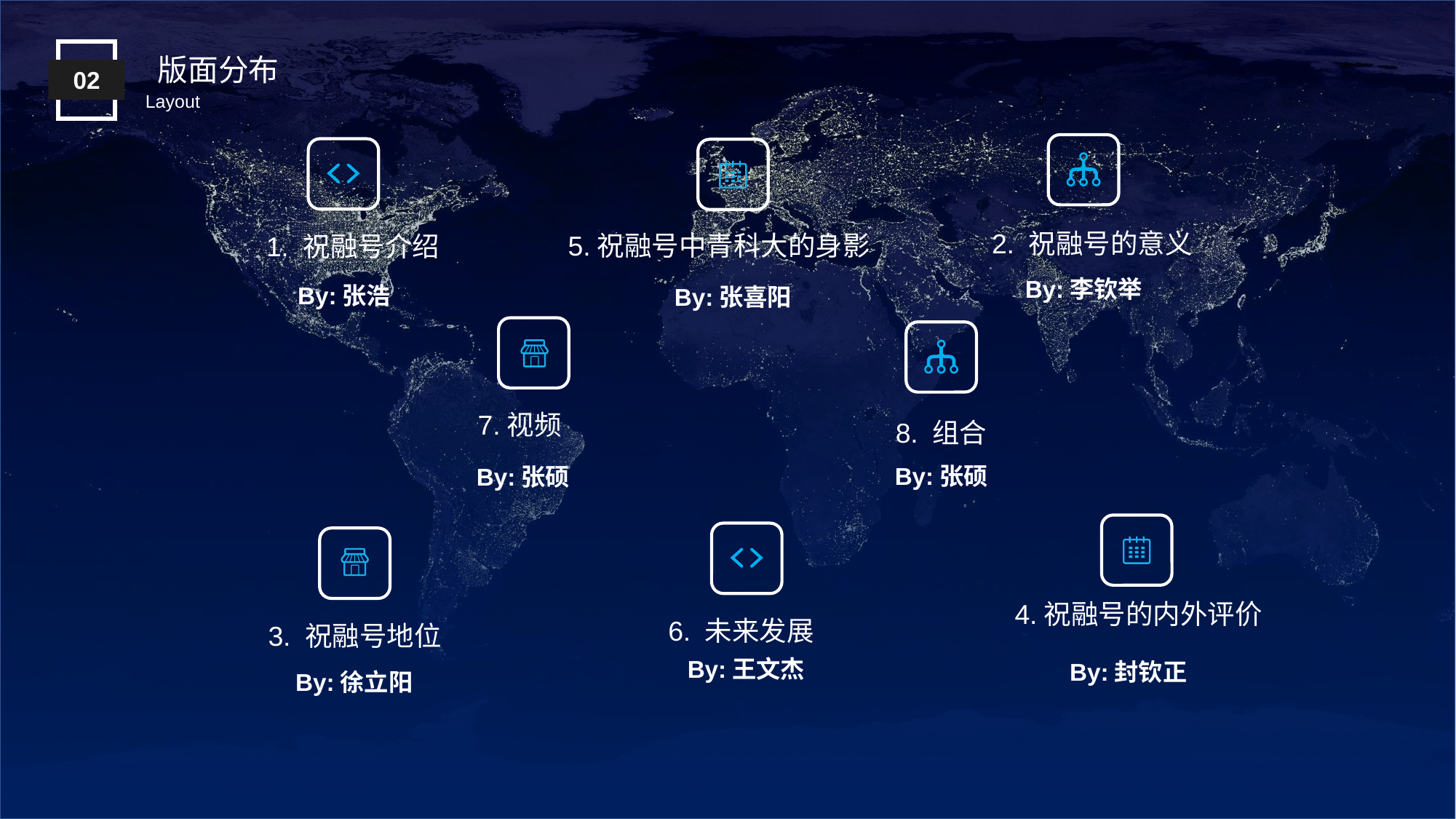

版面分布
02
Layout

2. 祝融号的意义
5.祝融号中青科大的身影
1. 祝融号介绍
By:李钦举
By:张浩
By:张喜阳

7.视频
8. 组合
By:张硕
By:张硕

4.祝融号的内外评价
6. 未来发展
3. 祝融号地位
By:王文杰
By:封钦正
By:徐立阳